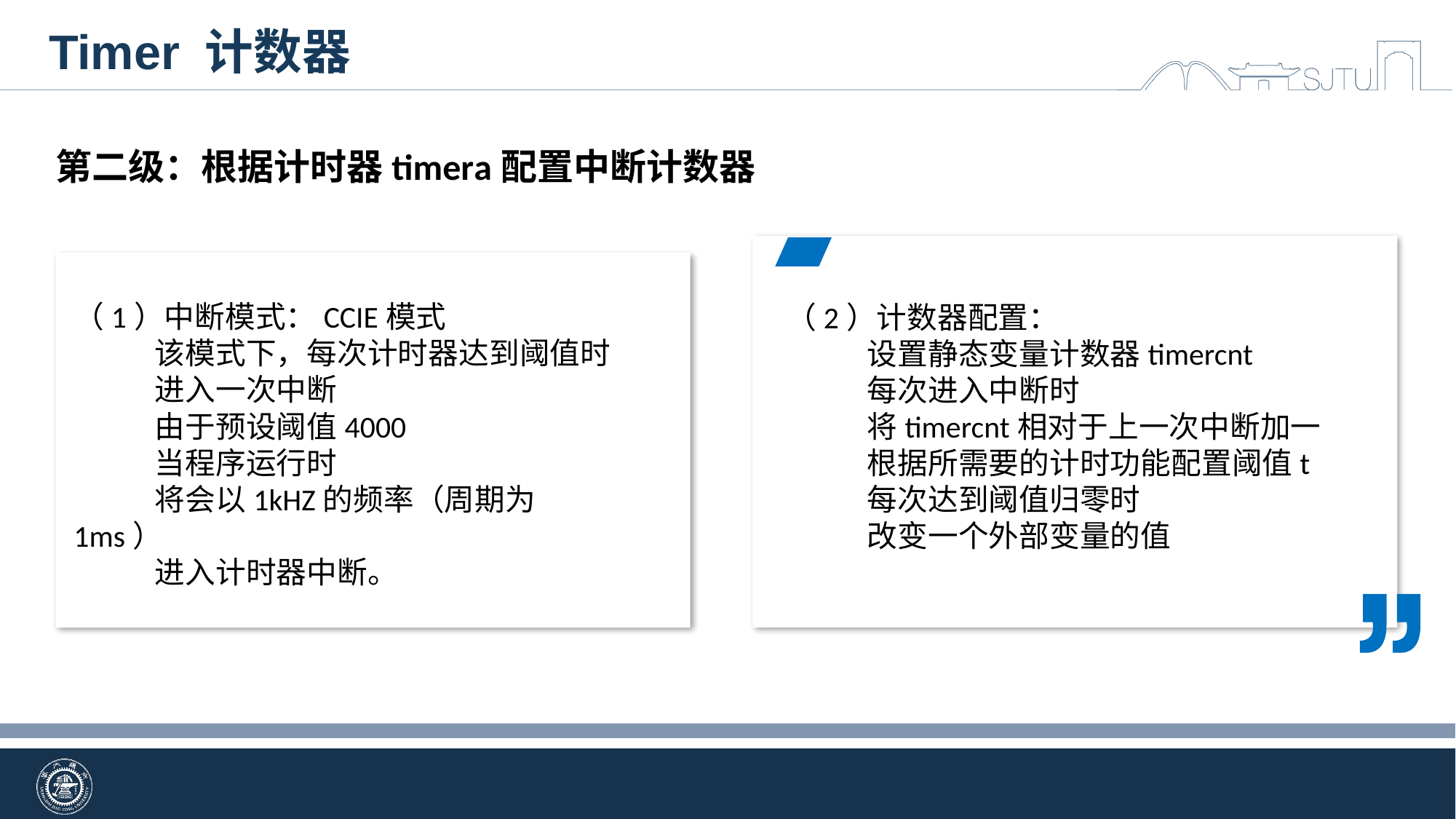

Timer 计数器
第二级：根据计时器timera配置中断计数器
（2）计数器配置：设置静态变量计数器timercnt，每次进入中断时，将tmercnt相对于上一次中断加一，根据所需要的计时功能配置阈值t，每次达到阈值归零，并改变一个外部变量的值，可以实现tms的中断计数器。

（1）中断模式：CCIE模式
           该模式下，每次计时器达到阈值时
           进入一次中断
           由于预设阈值4000
           当程序运行时
           将会以1kHZ的频率（周期为1ms）
           进入计时器中断。

（2）计数器配置：
           设置静态变量计数器timercnt
           每次进入中断时
           将timercnt相对于上一次中断加一
           根据所需要的计时功能配置阈值t
           每次达到阈值归零时
           改变一个外部变量的值